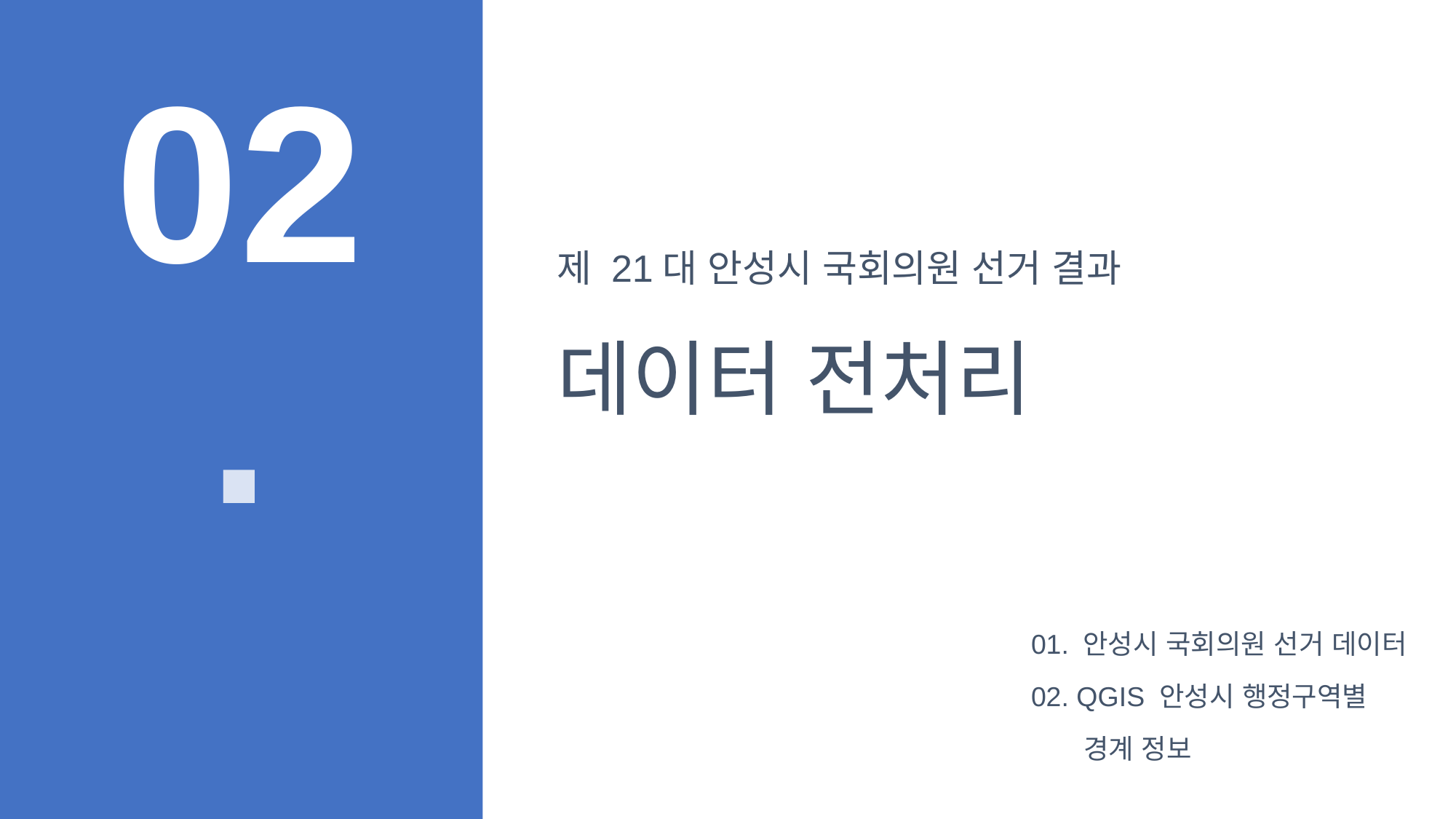

제 21대 안성시 국회의원 선거 결과

데이터 전처리
02.
01. 안성시 국회의원 선거 데이터
02. QGIS 안성시 행정구역별
      경계 정보